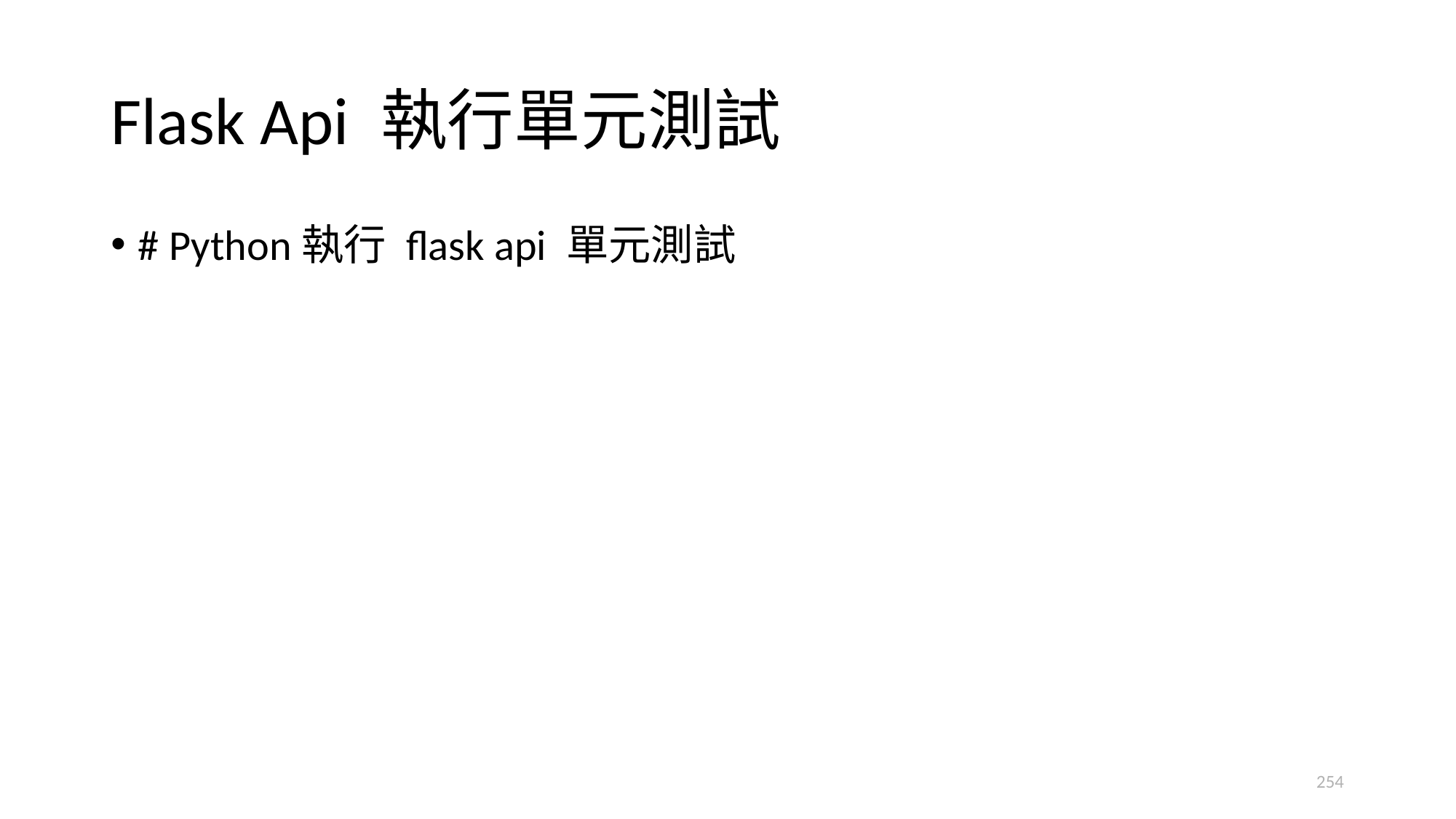

# Flask Api 執行單元測試
2021/4/21
# Python執行 flask api 單元測試
254